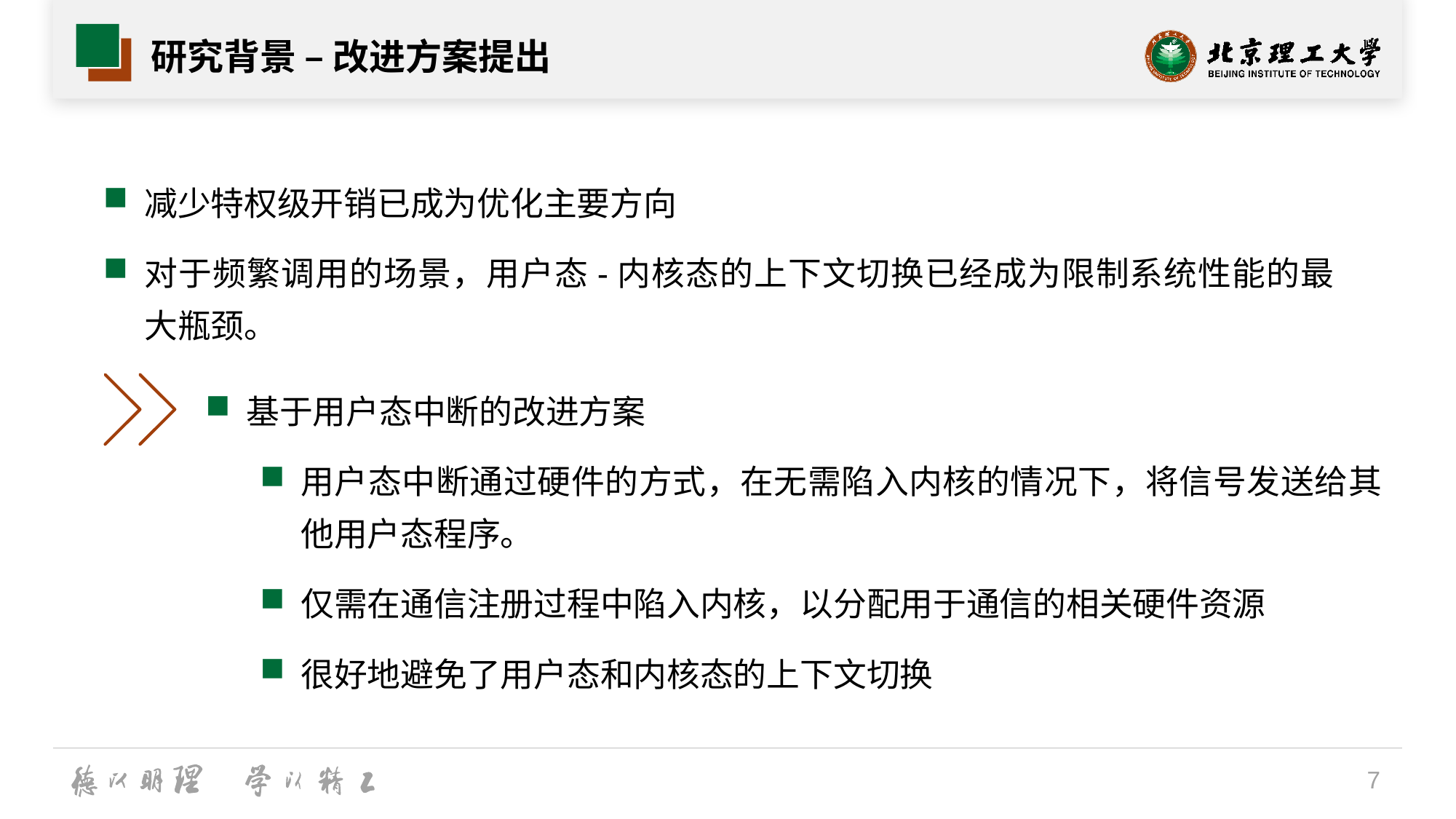

# 研究背景 – 改进方案提出
减少特权级开销已成为优化主要方向
对于频繁调用的场景，用户态-内核态的上下文切换已经成为限制系统性能的最大瓶颈。

基于用户态中断的改进方案
用户态中断通过硬件的方式，在无需陷入内核的情况下，将信号发送给其他用户态程序。
仅需在通信注册过程中陷入内核，以分配用于通信的相关硬件资源
很好地避免了用户态和内核态的上下文切换